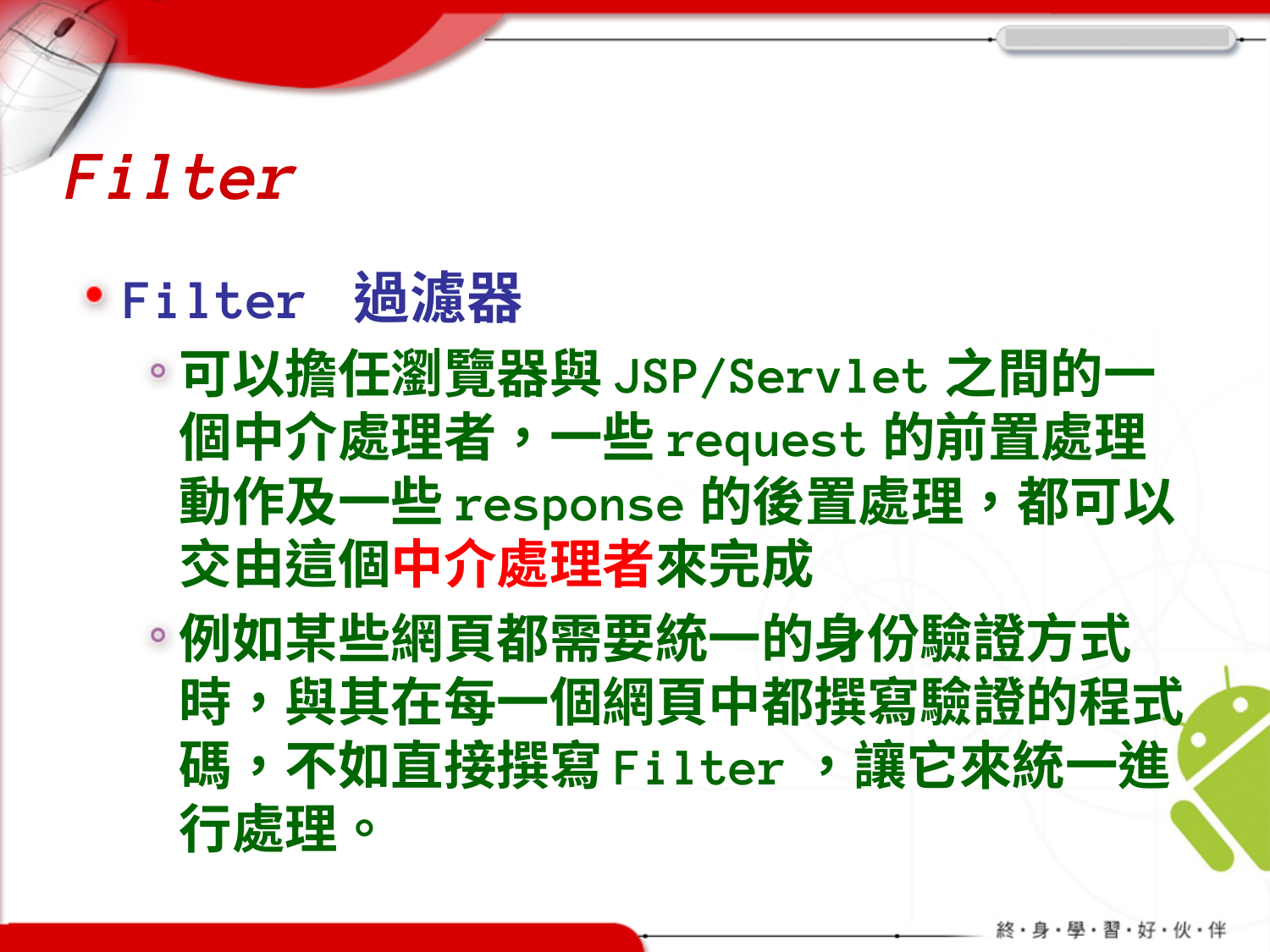

# Filter
Filter 過濾器
可以擔任瀏覽器與JSP/Servlet之間的一個中介處理者，一些request的前置處理動作及一些response的後置處理，都可以交由這個中介處理者來完成
例如某些網頁都需要統一的身份驗證方式時，與其在每一個網頁中都撰寫驗證的程式碼，不如直接撰寫Filter，讓它來統一進行處理。